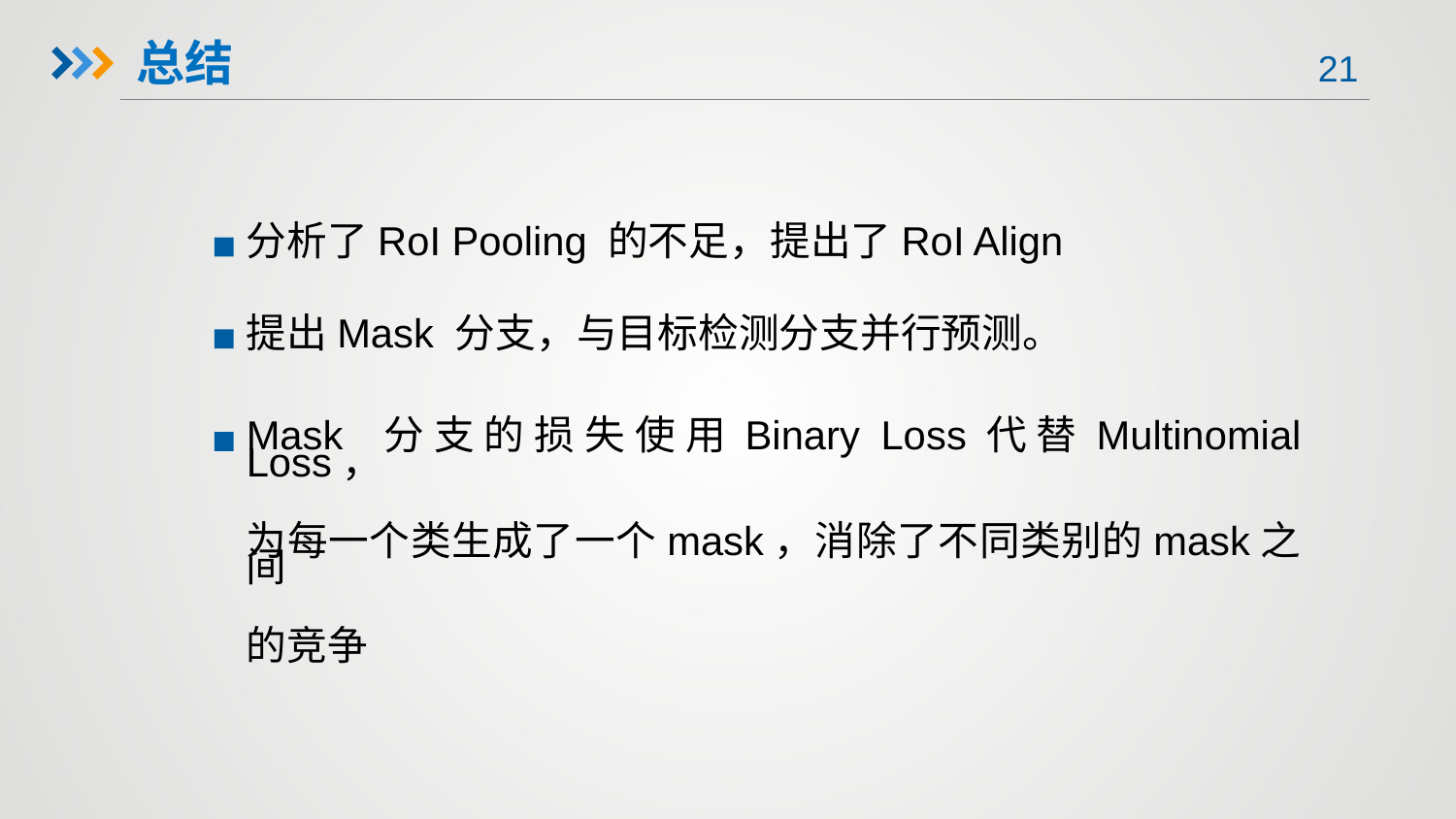

总结

分析了RoI Pooling 的不足，提出了RoI Align

提出Mask 分支，与目标检测分支并行预测。

Mask 分支的损失使用Binary Loss代替Multinomial Loss，

为每一个类生成了一个mask，消除了不同类别的mask之间

的竞争